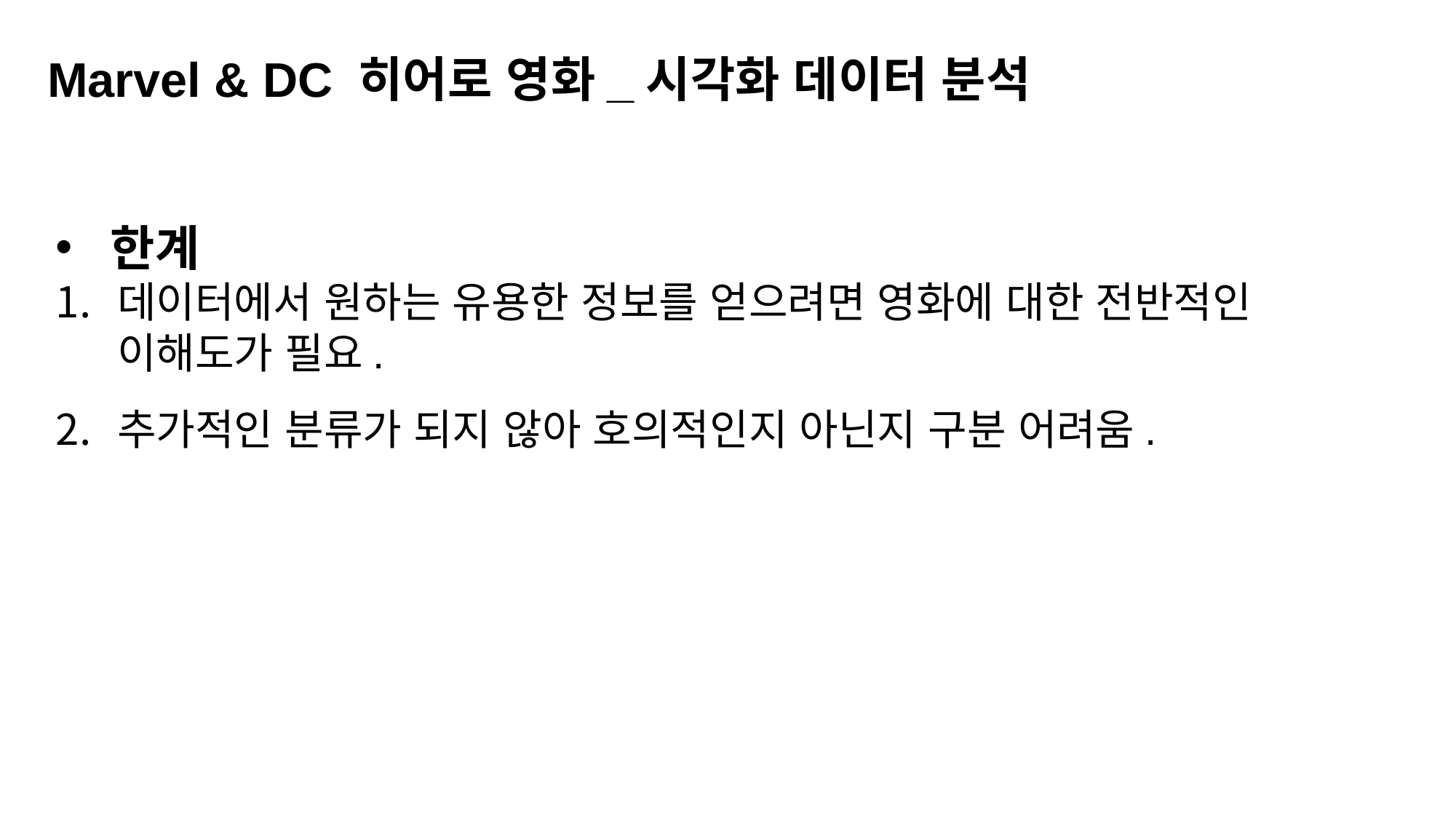

# Marvel & DC 히어로 영화_시각화 데이터 분석
한계
데이터에서 원하는 유용한 정보를 얻으려면 영화에 대한 전반적인 이해도가 필요.
추가적인 분류가 되지 않아 호의적인지 아닌지 구분 어려움.